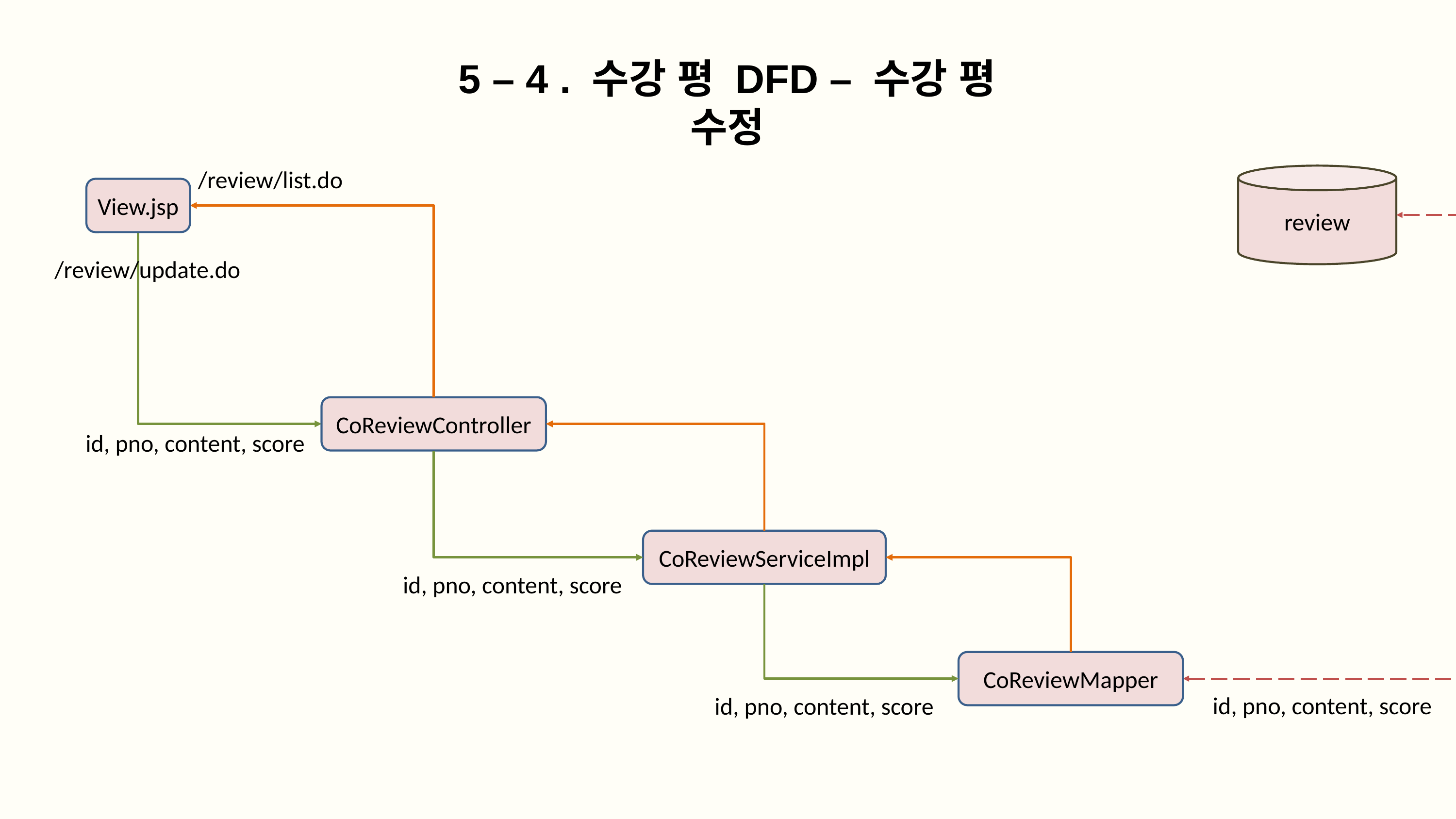

5 – 4 . 수강 평 DFD – 수강 평 수정
/review/list.do
review
View.jsp
/review/update.do
CoReviewController
id, pno, content, score
CoReviewServiceImpl
id, pno, content, score
CoReviewMapper
id, pno, content, score
id, pno, content, score